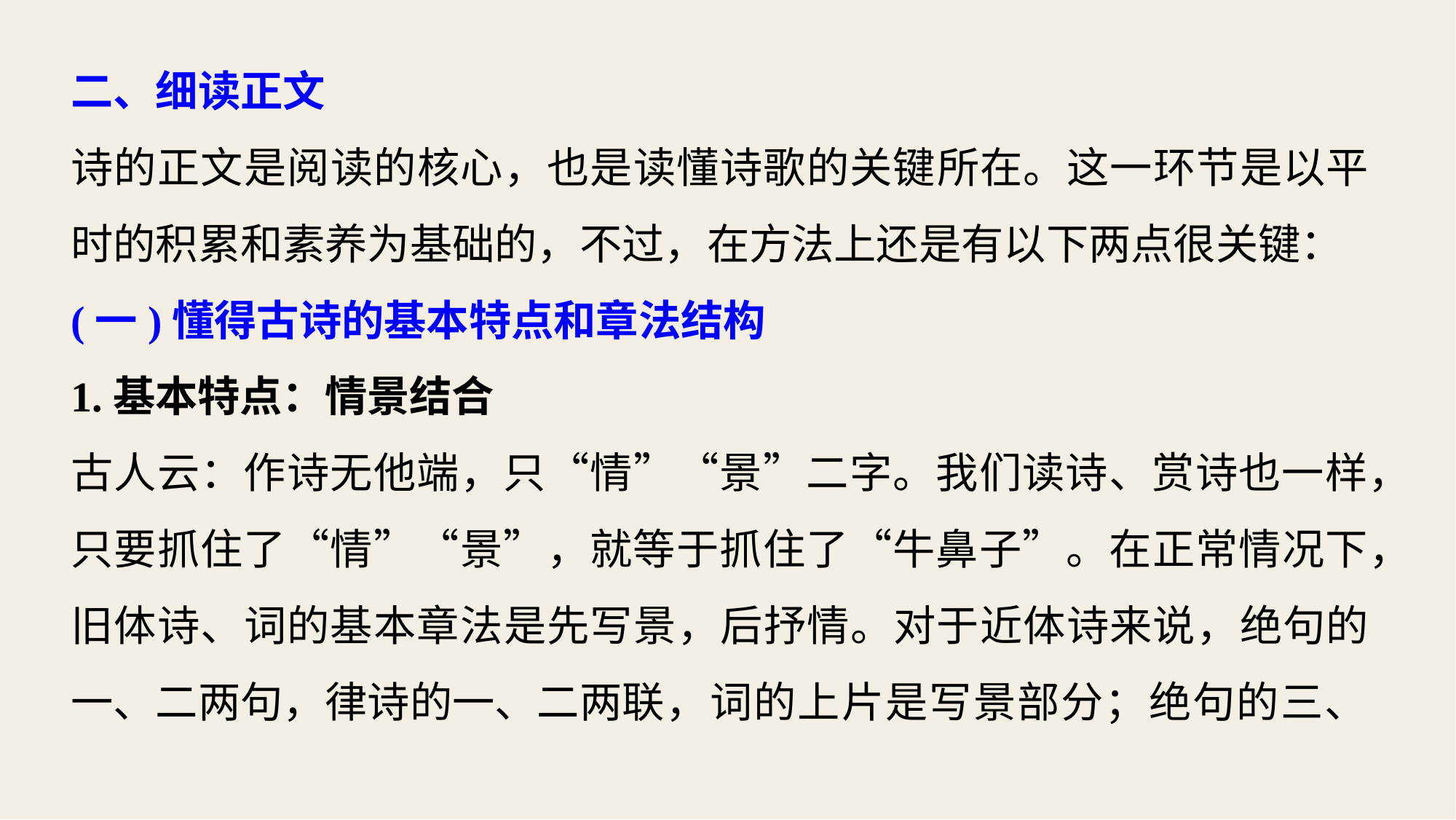

二、细读正文
诗的正文是阅读的核心，也是读懂诗歌的关键所在。这一环节是以平时的积累和素养为基础的，不过，在方法上还是有以下两点很关键：
(一)懂得古诗的基本特点和章法结构
1.基本特点：情景结合
古人云：作诗无他端，只“情”“景”二字。我们读诗、赏诗也一样，只要抓住了“情”“景”，就等于抓住了“牛鼻子”。在正常情况下，旧体诗、词的基本章法是先写景，后抒情。对于近体诗来说，绝句的一、二两句，律诗的一、二两联，词的上片是写景部分；绝句的三、